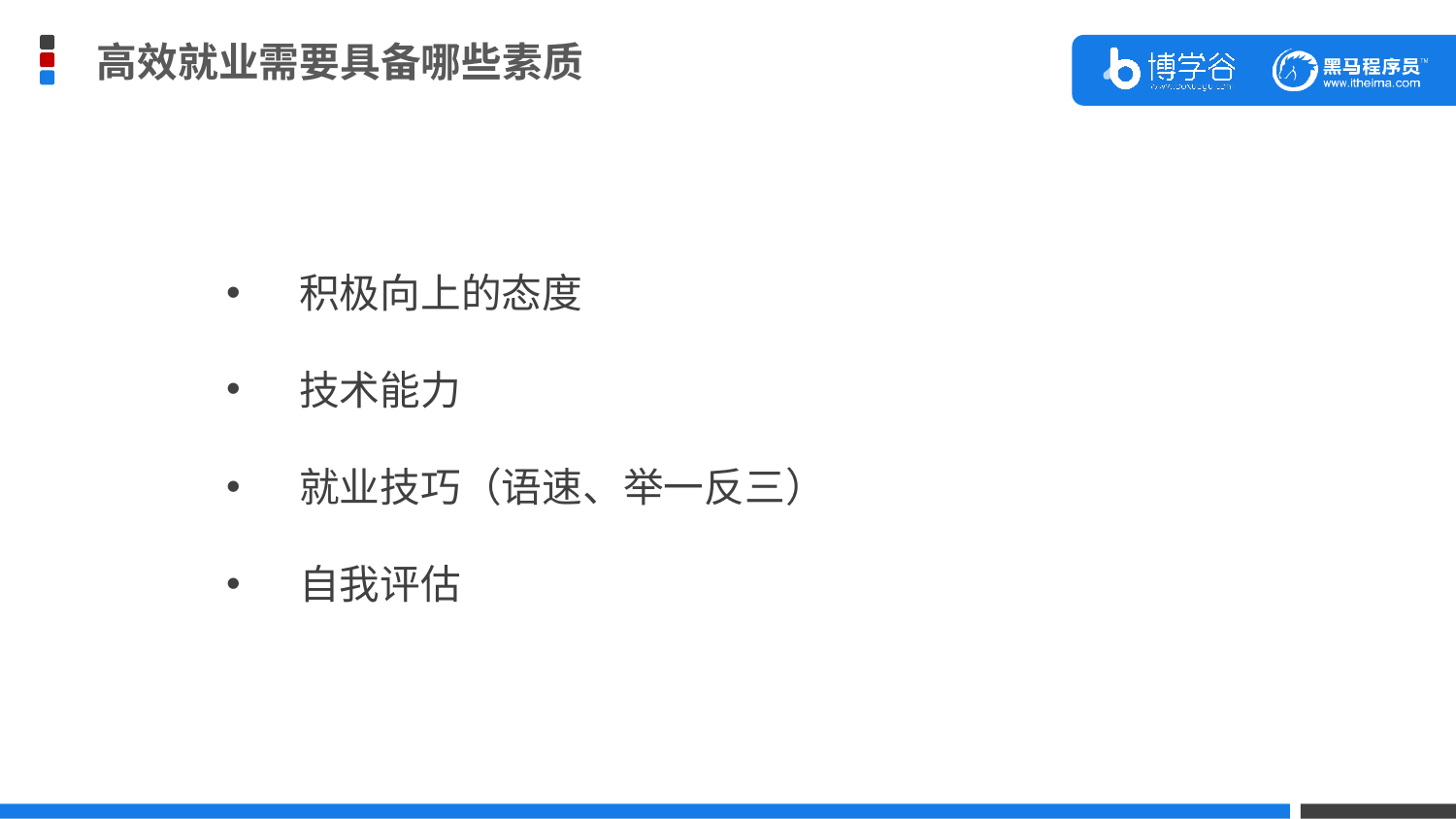

高效就业需要具备哪些素质
积极向上的态度

技术能力

就业技巧（语速、举一反三）

自我评估